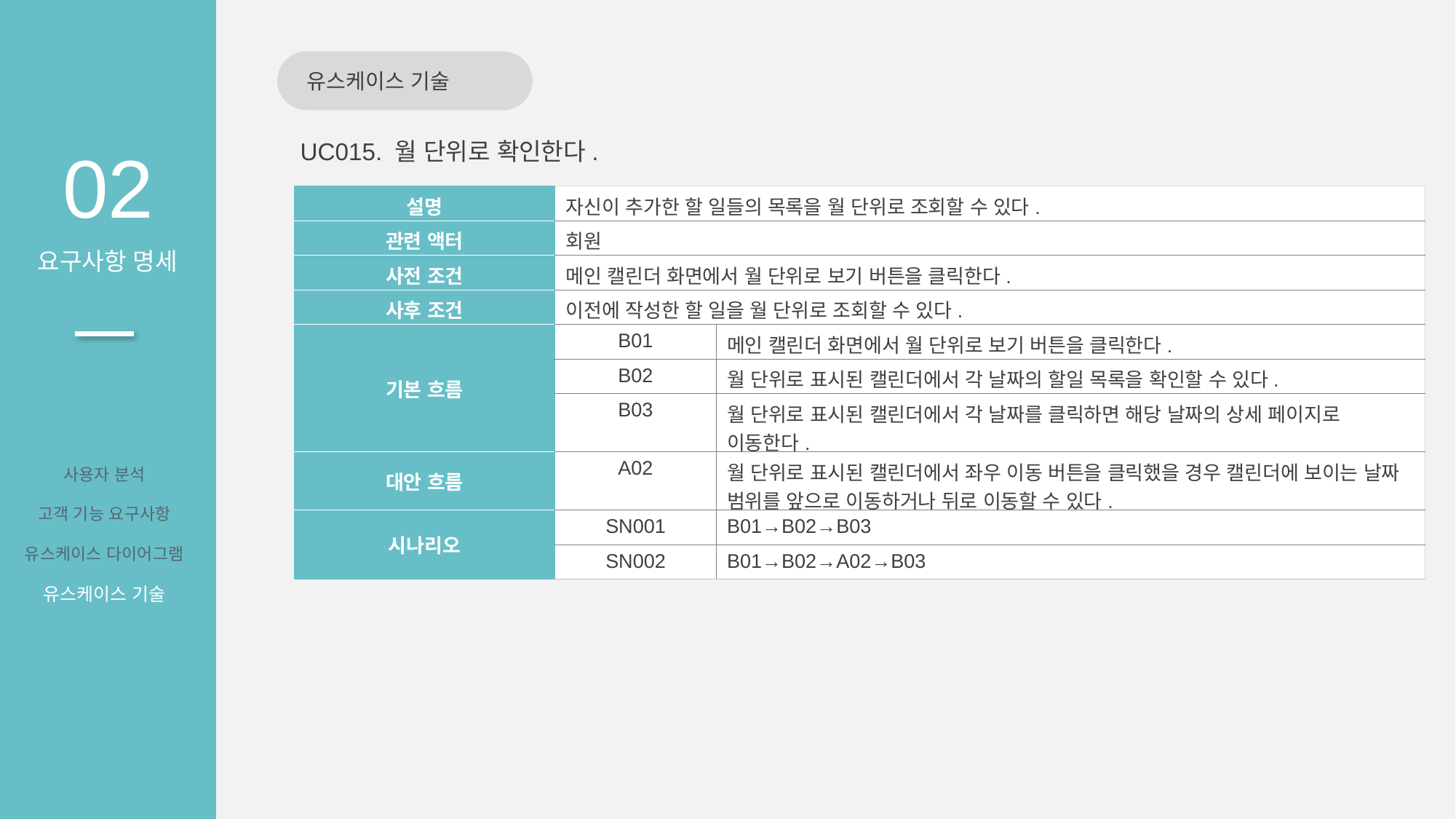

유스케이스 기술
02
요구사항 명세
UC015. 월 단위로 확인한다.
| 설명 | 자신이 추가한 할 일들의 목록을 월 단위로 조회할 수 있다. |  |
| --- | --- | --- |
| 관련 액터 | 회원 |  |
| 사전 조건 | 메인 캘린더 화면에서 월 단위로 보기 버튼을 클릭한다. |  |
| 사후 조건 | 이전에 작성한 할 일을 월 단위로 조회할 수 있다. |  |
| 기본 흐름 | B01 | 메인 캘린더 화면에서 월 단위로 보기 버튼을 클릭한다. |
|  | B02 | 월 단위로 표시된 캘린더에서 각 날짜의 할일 목록을 확인할 수 있다. |
|  | B03 | 월 단위로 표시된 캘린더에서 각 날짜를 클릭하면 해당 날짜의 상세 페이지로 이동한다. |
| 대안 흐름 | A02 | 월 단위로 표시된 캘린더에서 좌우 이동 버튼을 클릭했을 경우 캘린더에 보이는 날짜 범위를 앞으로 이동하거나 뒤로 이동할 수 있다. |
| 시나리오 | SN001 | B01→B02→B03 |
|  | SN002 | B01→B02→A02→B03 |
사용자 분석
고객 기능 요구사항
유스케이스 다이어그램
유스케이스 기술